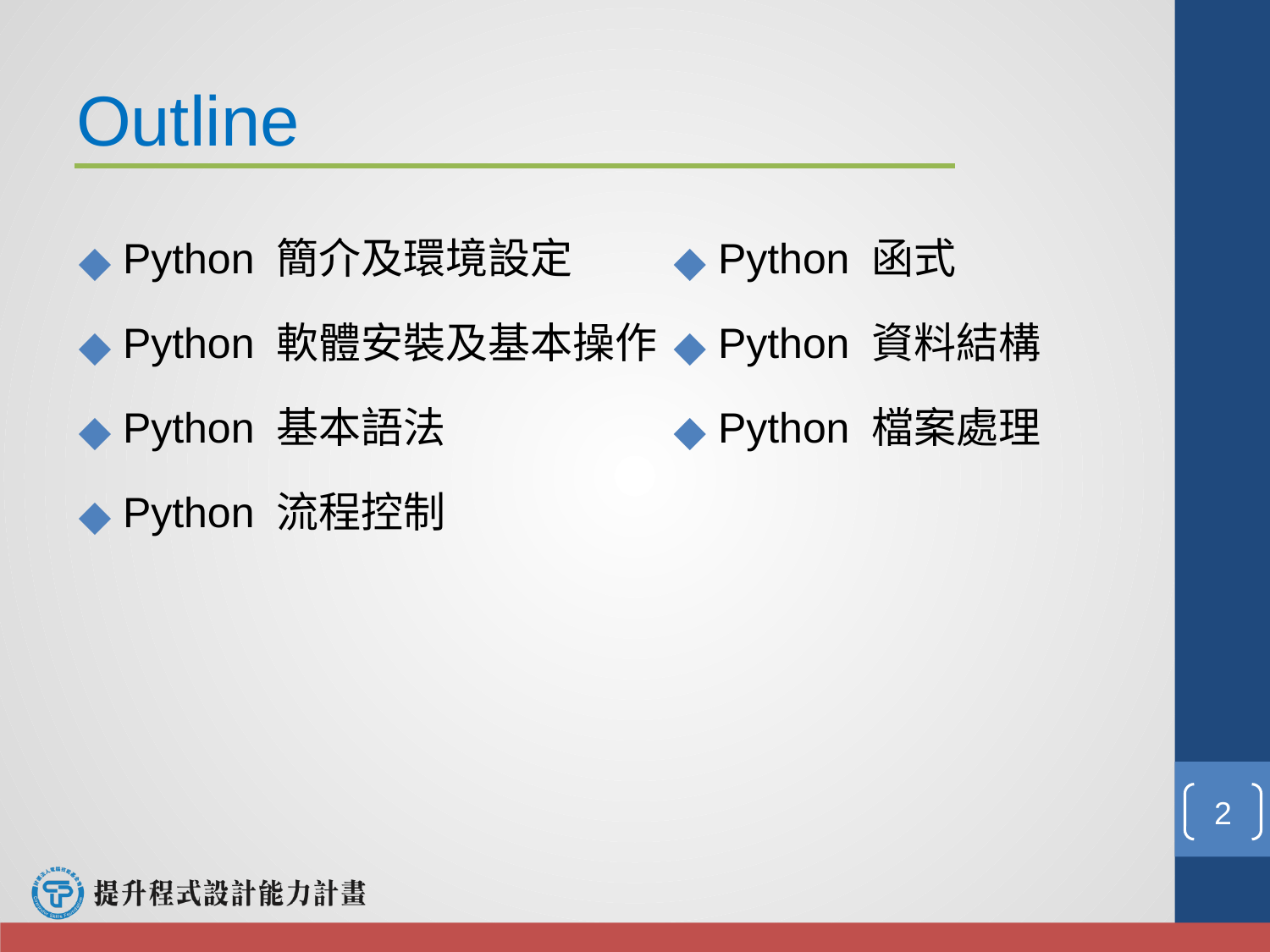

Outline
 Python 簡介及環境設定
 Python 軟體安裝及基本操作
 Python 基本語法
 Python 流程控制
 Python 函式
 Python 資料結構
 Python 檔案處理

2